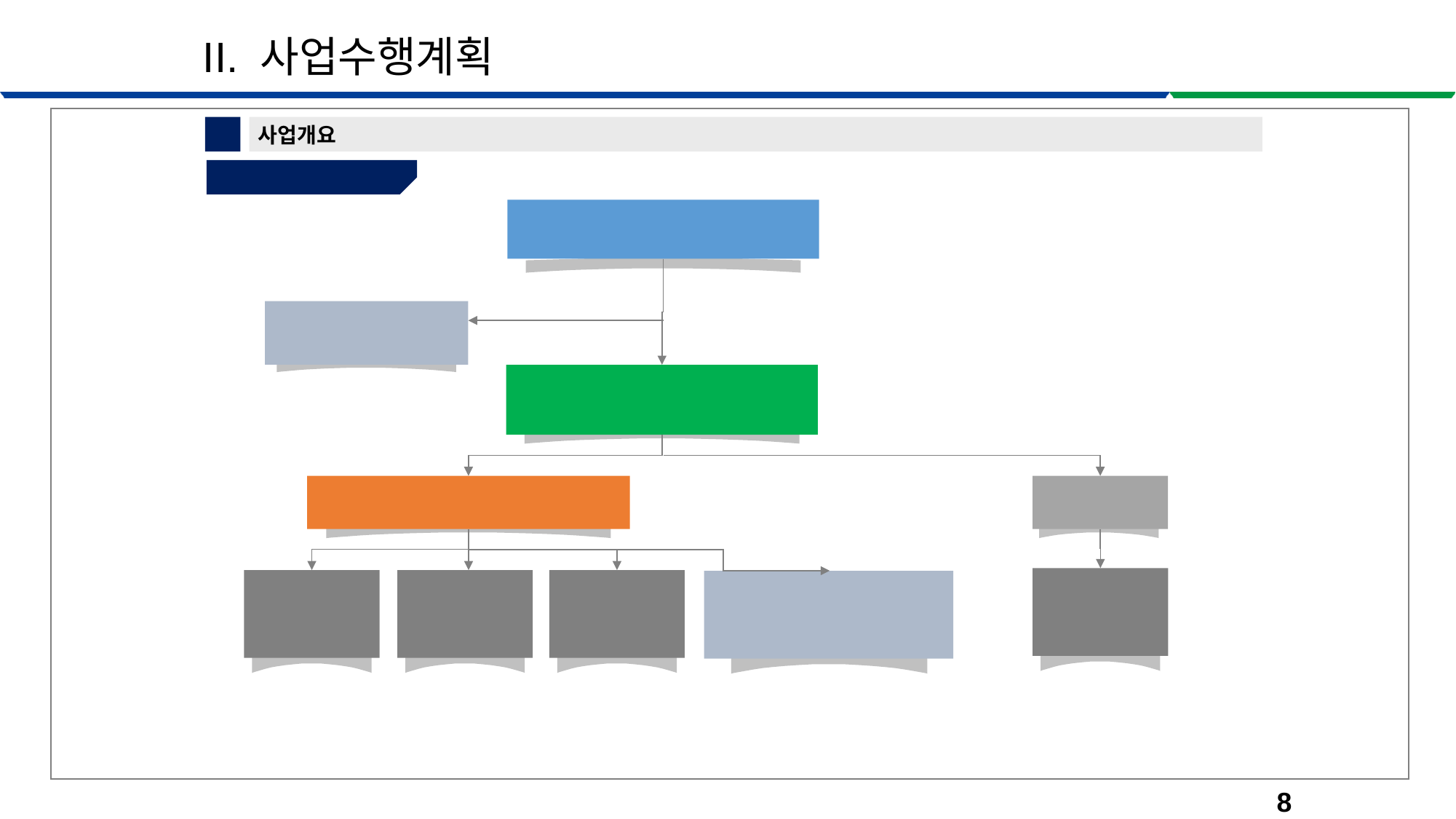

II. 사업수행계획
1
사업개요
③ 계약구조

JSC UzbekEnergo

Consultant
Gas Natural Fenosa

Consortium of
HEC & HDEC

HEC (85%)

HDEC (15%)

HRSG & BOP
Supply

GT/ST
(GE)

BOP
Supply

Construction
Subcontractor

Option 역무
(신설 철로, 가스 파이프라인,
Block 3&4 철거)

8